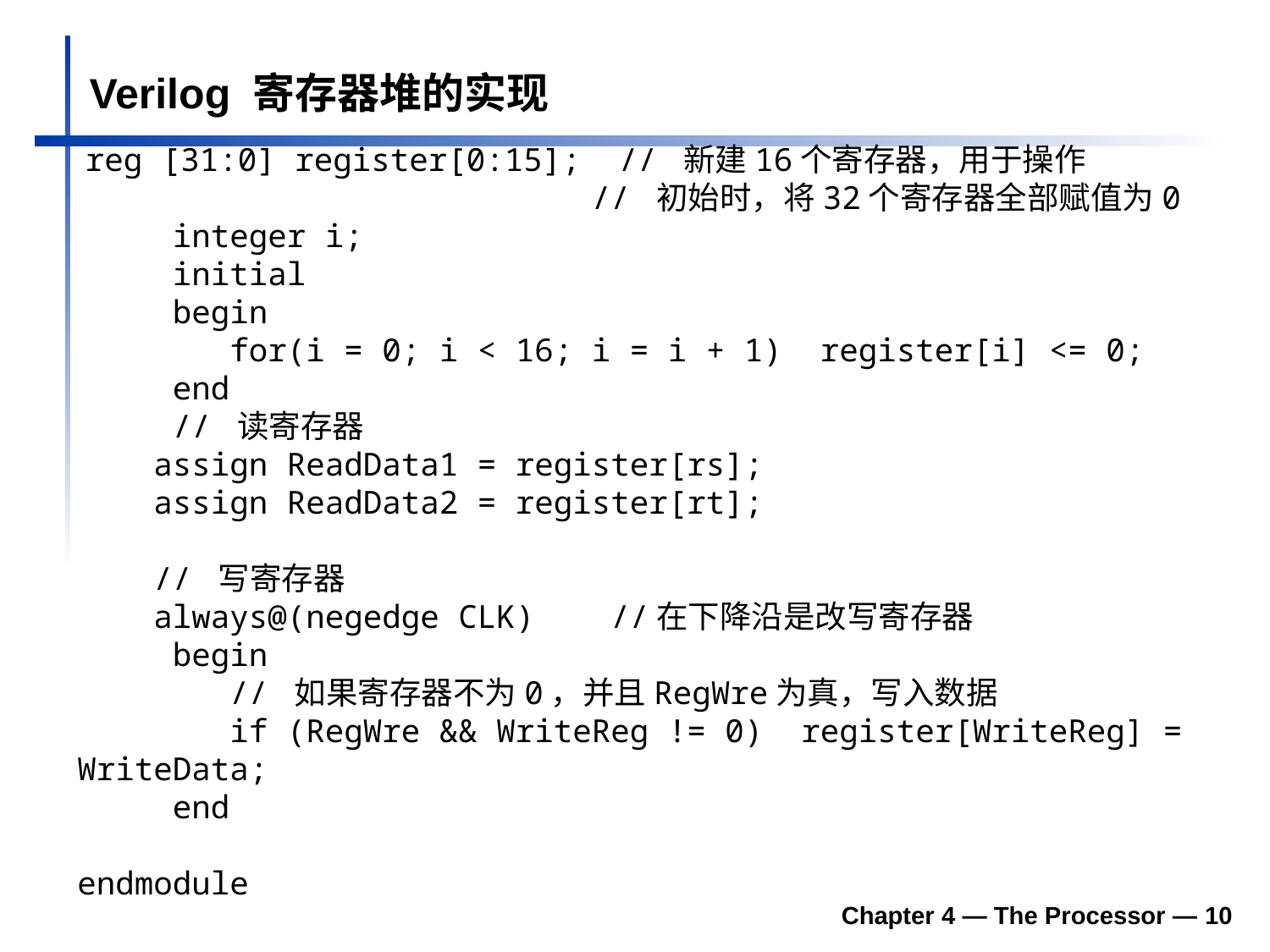

Verilog 寄存器堆的实现
 reg [31:0] register[0:15];  // 新建16个寄存器，用于操作
                           // 初始时，将32个寄存器全部赋值为0
     integer i;
     initial
     begin
        for(i = 0; i < 16; i = i + 1)  register[i] <= 0;
     end
     // 读寄存器
    assign ReadData1 = register[rs];
    assign ReadData2 = register[rt];

    // 写寄存器
    always@(negedge CLK)    //在下降沿是改写寄存器
     begin
        // 如果寄存器不为0，并且RegWre为真，写入数据
        if (RegWre && WriteReg != 0)  register[WriteReg] = WriteData;
     end

endmodule
Chapter 4 — The Processor — 10